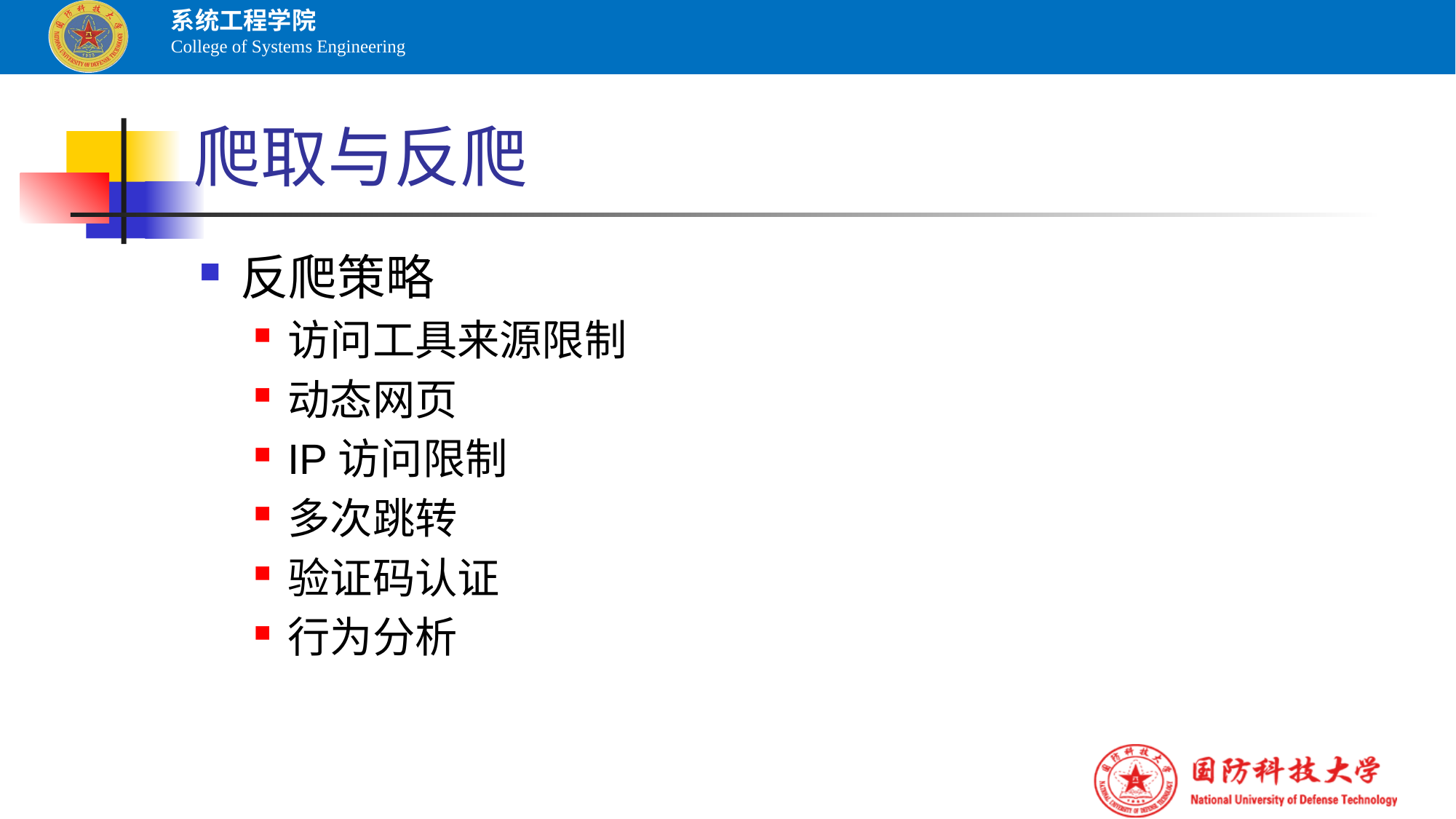

# 爬取与反爬
反爬策略
访问工具来源限制
动态网页
IP访问限制
多次跳转
验证码认证
行为分析